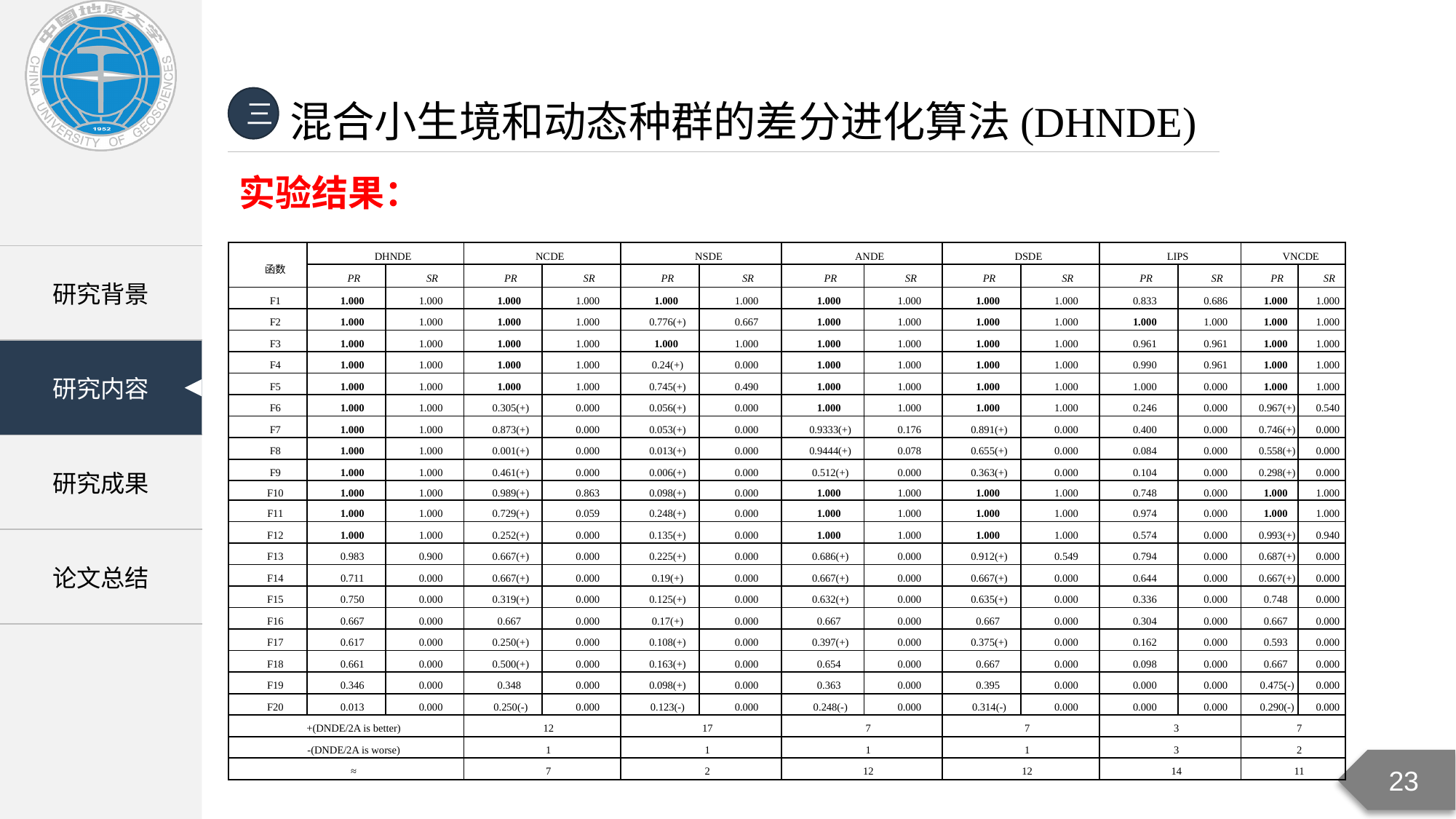

混合小生境和动态种群的差分进化算法(DHNDE)
三
实验结果：
| 函数 | DHNDE |  | NCDE |  | NSDE |  | ANDE |  | DSDE |  | LIPS |  | VNCDE |  |
| --- | --- | --- | --- | --- | --- | --- | --- | --- | --- | --- | --- | --- | --- | --- |
|  | PR | SR | PR | SR | PR | SR | PR | SR | PR | SR | PR | SR | PR | SR |
| F1 | 1.000 | 1.000 | 1.000 | 1.000 | 1.000 | 1.000 | 1.000 | 1.000 | 1.000 | 1.000 | 0.833 | 0.686 | 1.000 | 1.000 |
| F2 | 1.000 | 1.000 | 1.000 | 1.000 | 0.776(+) | 0.667 | 1.000 | 1.000 | 1.000 | 1.000 | 1.000 | 1.000 | 1.000 | 1.000 |
| F3 | 1.000 | 1.000 | 1.000 | 1.000 | 1.000 | 1.000 | 1.000 | 1.000 | 1.000 | 1.000 | 0.961 | 0.961 | 1.000 | 1.000 |
| F4 | 1.000 | 1.000 | 1.000 | 1.000 | 0.24(+) | 0.000 | 1.000 | 1.000 | 1.000 | 1.000 | 0.990 | 0.961 | 1.000 | 1.000 |
| F5 | 1.000 | 1.000 | 1.000 | 1.000 | 0.745(+) | 0.490 | 1.000 | 1.000 | 1.000 | 1.000 | 1.000 | 0.000 | 1.000 | 1.000 |
| F6 | 1.000 | 1.000 | 0.305(+) | 0.000 | 0.056(+) | 0.000 | 1.000 | 1.000 | 1.000 | 1.000 | 0.246 | 0.000 | 0.967(+) | 0.540 |
| F7 | 1.000 | 1.000 | 0.873(+) | 0.000 | 0.053(+) | 0.000 | 0.9333(+) | 0.176 | 0.891(+) | 0.000 | 0.400 | 0.000 | 0.746(+) | 0.000 |
| F8 | 1.000 | 1.000 | 0.001(+) | 0.000 | 0.013(+) | 0.000 | 0.9444(+) | 0.078 | 0.655(+) | 0.000 | 0.084 | 0.000 | 0.558(+) | 0.000 |
| F9 | 1.000 | 1.000 | 0.461(+) | 0.000 | 0.006(+) | 0.000 | 0.512(+) | 0.000 | 0.363(+) | 0.000 | 0.104 | 0.000 | 0.298(+) | 0.000 |
| F10 | 1.000 | 1.000 | 0.989(+) | 0.863 | 0.098(+) | 0.000 | 1.000 | 1.000 | 1.000 | 1.000 | 0.748 | 0.000 | 1.000 | 1.000 |
| F11 | 1.000 | 1.000 | 0.729(+) | 0.059 | 0.248(+) | 0.000 | 1.000 | 1.000 | 1.000 | 1.000 | 0.974 | 0.000 | 1.000 | 1.000 |
| F12 | 1.000 | 1.000 | 0.252(+) | 0.000 | 0.135(+) | 0.000 | 1.000 | 1.000 | 1.000 | 1.000 | 0.574 | 0.000 | 0.993(+) | 0.940 |
| F13 | 0.983 | 0.900 | 0.667(+) | 0.000 | 0.225(+) | 0.000 | 0.686(+) | 0.000 | 0.912(+) | 0.549 | 0.794 | 0.000 | 0.687(+) | 0.000 |
| F14 | 0.711 | 0.000 | 0.667(+) | 0.000 | 0.19(+) | 0.000 | 0.667(+) | 0.000 | 0.667(+) | 0.000 | 0.644 | 0.000 | 0.667(+) | 0.000 |
| F15 | 0.750 | 0.000 | 0.319(+) | 0.000 | 0.125(+) | 0.000 | 0.632(+) | 0.000 | 0.635(+) | 0.000 | 0.336 | 0.000 | 0.748 | 0.000 |
| F16 | 0.667 | 0.000 | 0.667 | 0.000 | 0.17(+) | 0.000 | 0.667 | 0.000 | 0.667 | 0.000 | 0.304 | 0.000 | 0.667 | 0.000 |
| F17 | 0.617 | 0.000 | 0.250(+) | 0.000 | 0.108(+) | 0.000 | 0.397(+) | 0.000 | 0.375(+) | 0.000 | 0.162 | 0.000 | 0.593 | 0.000 |
| F18 | 0.661 | 0.000 | 0.500(+) | 0.000 | 0.163(+) | 0.000 | 0.654 | 0.000 | 0.667 | 0.000 | 0.098 | 0.000 | 0.667 | 0.000 |
| F19 | 0.346 | 0.000 | 0.348 | 0.000 | 0.098(+) | 0.000 | 0.363 | 0.000 | 0.395 | 0.000 | 0.000 | 0.000 | 0.475(-) | 0.000 |
| F20 | 0.013 | 0.000 | 0.250(-) | 0.000 | 0.123(-) | 0.000 | 0.248(-) | 0.000 | 0.314(-) | 0.000 | 0.000 | 0.000 | 0.290(-) | 0.000 |
| +(DNDE/2A is better) |  |  | 12 |  | 17 |  | 7 |  | 7 |  | 3 |  | 7 |  |
| -(DNDE/2A is worse) |  |  | 1 |  | 1 |  | 1 |  | 1 |  | 3 |  | 2 |  |
| ≈ |  |  | 7 |  | 2 |  | 12 |  | 12 |  | 14 |  | 11 |  |